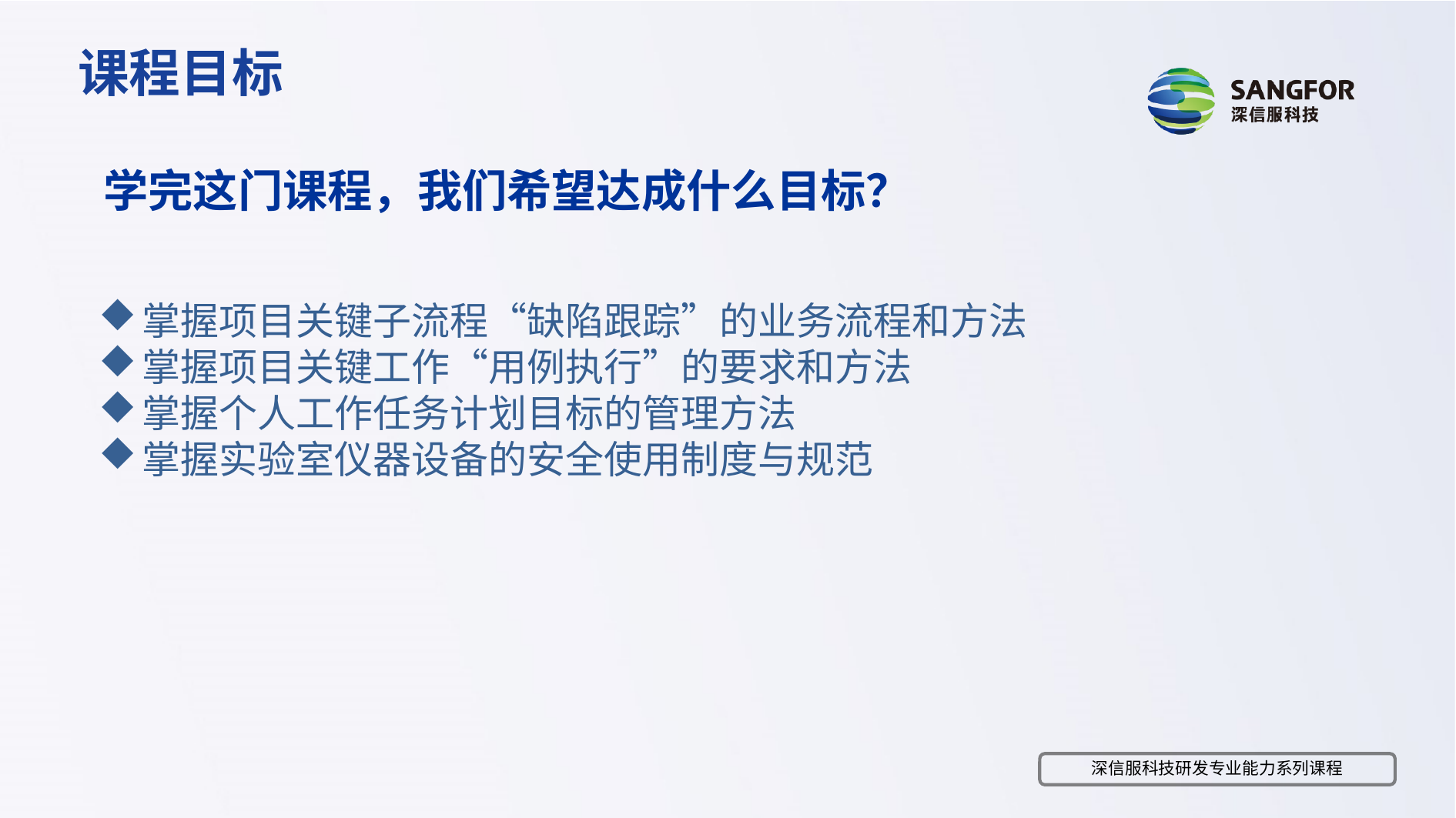

课程目标
学完这门课程，我们希望达成什么目标？
掌握项目关键子流程“缺陷跟踪”的业务流程和方法
掌握项目关键工作“用例执行”的要求和方法
掌握个人工作任务计划目标的管理方法
掌握实验室仪器设备的安全使用制度与规范

深信服科技研发专业能力系列课程